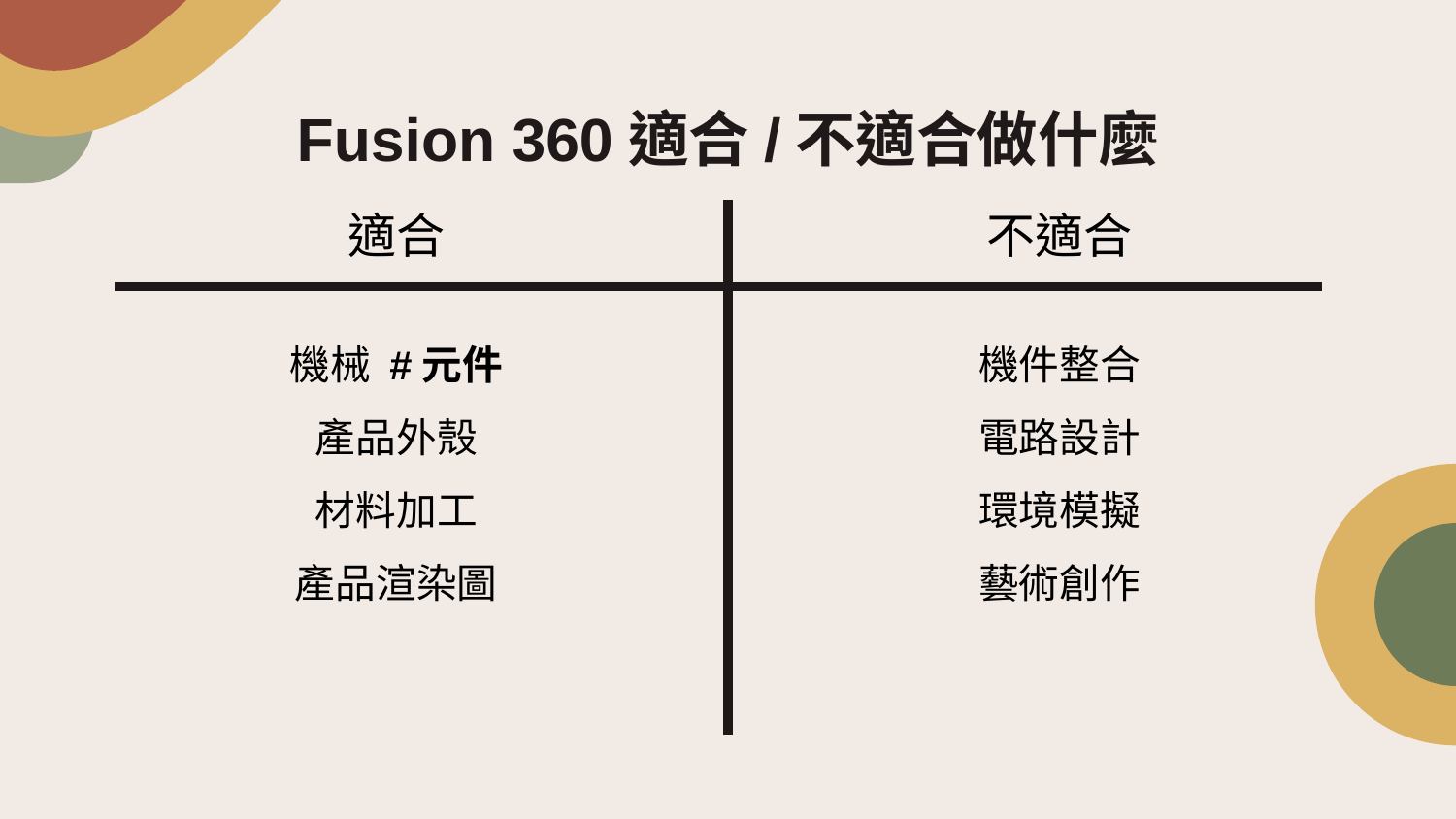

# Fusion 360適合/不適合做什麼
適合
不適合
機械 #元件
產品外殼
材料加工
產品渲染圖
機件整合
電路設計
環境模擬
藝術創作